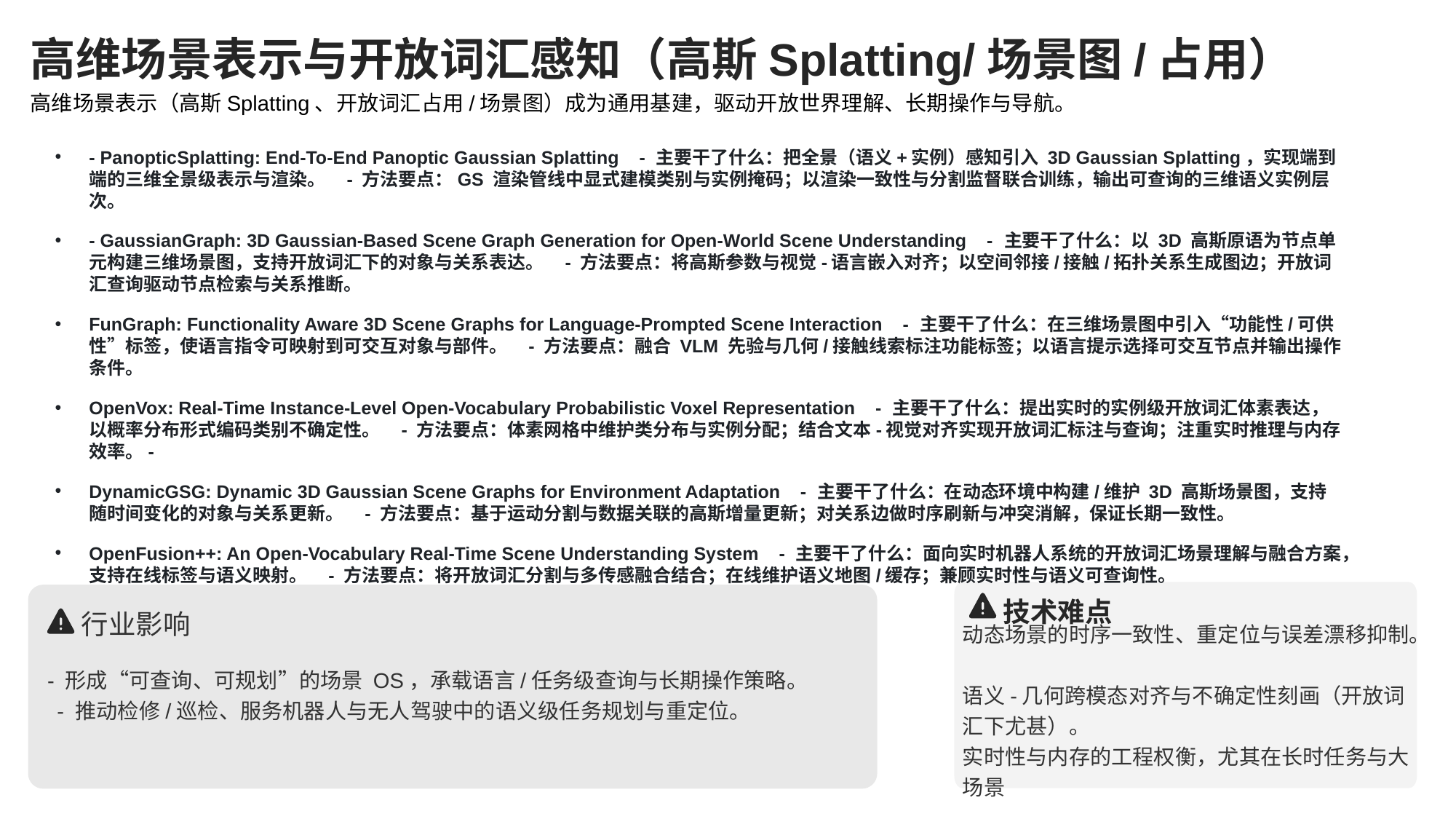

高维场景表示与开放词汇感知（高斯Splatting/场景图/占用）
高维场景表示（高斯Splatting、开放词汇占用/场景图）成为通用基建，驱动开放世界理解、长期操作与导航。
- PanopticSplatting: End-To-End Panoptic Gaussian Splatting    - 主要干了什么：把全景（语义+实例）感知引入 3D Gaussian Splatting，实现端到端的三维全景级表示与渲染。    - 方法要点：GS 渲染管线中显式建模类别与实例掩码；以渲染一致性与分割监督联合训练，输出可查询的三维语义实例层次。
- GaussianGraph: 3D Gaussian-Based Scene Graph Generation for Open-World Scene Understanding    - 主要干了什么：以 3D 高斯原语为节点单元构建三维场景图，支持开放词汇下的对象与关系表达。    - 方法要点：将高斯参数与视觉-语言嵌入对齐；以空间邻接/接触/拓扑关系生成图边；开放词汇查询驱动节点检索与关系推断。
FunGraph: Functionality Aware 3D Scene Graphs for Language-Prompted Scene Interaction    - 主要干了什么：在三维场景图中引入“功能性/可供性”标签，使语言指令可映射到可交互对象与部件。    - 方法要点：融合 VLM 先验与几何/接触线索标注功能标签；以语言提示选择可交互节点并输出操作条件。
OpenVox: Real-Time Instance-Level Open-Vocabulary Probabilistic Voxel Representation    - 主要干了什么：提出实时的实例级开放词汇体素表达，以概率分布形式编码类别不确定性。    - 方法要点：体素网格中维护类分布与实例分配；结合文本-视觉对齐实现开放词汇标注与查询；注重实时推理与内存效率。-
DynamicGSG: Dynamic 3D Gaussian Scene Graphs for Environment Adaptation    - 主要干了什么：在动态环境中构建/维护 3D 高斯场景图，支持随时间变化的对象与关系更新。    - 方法要点：基于运动分割与数据关联的高斯增量更新；对关系边做时序刷新与冲突消解，保证长期一致性。
OpenFusion++: An Open-Vocabulary Real-Time Scene Understanding System    - 主要干了什么：面向实时机器人系统的开放词汇场景理解与融合方案，支持在线标签与语义映射。    - 方法要点：将开放词汇分割与多传感融合结合；在线维护语义地图/缓存；兼顾实时性与语义可查询性。

技术难点

行业影响

动态场景的时序一致性、重定位与误差漂移抑制。
语义-几何跨模态对齐与不确定性刻画（开放词汇下尤甚）。
实时性与内存的工程权衡，尤其在长时任务与大场景

- 形成“可查询、可规划”的场景 OS，承载语言/任务级查询与长期操作策略。  - 推动检修/巡检、服务机器人与无人驾驶中的语义级任务规划与重定位。